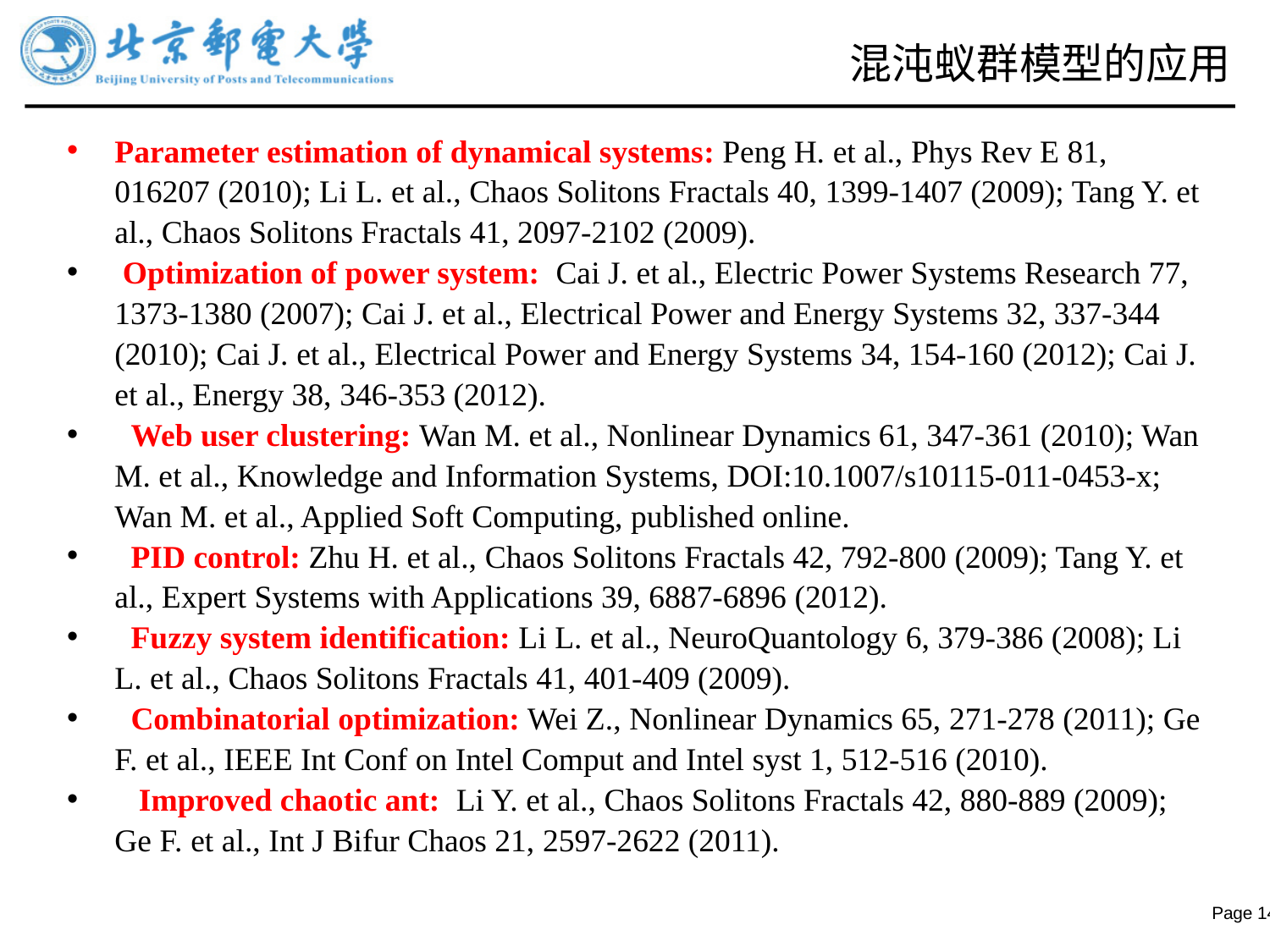

# 混沌蚁群模型的应用
Parameter estimation of dynamical systems: Peng H. et al., Phys Rev E 81, 016207 (2010); Li L. et al., Chaos Solitons Fractals 40, 1399-1407 (2009); Tang Y. et al., Chaos Solitons Fractals 41, 2097-2102 (2009).
 Optimization of power system:  Cai J. et al., Electric Power Systems Research 77, 1373-1380 (2007); Cai J. et al., Electrical Power and Energy Systems 32, 337-344 (2010); Cai J. et al., Electrical Power and Energy Systems 34, 154-160 (2012); Cai J. et al., Energy 38, 346-353 (2012).
  Web user clustering: Wan M. et al., Nonlinear Dynamics 61, 347-361 (2010); Wan M. et al., Knowledge and Information Systems, DOI:10.1007/s10115-011-0453-x; Wan M. et al., Applied Soft Computing, published online.
  PID control: Zhu H. et al., Chaos Solitons Fractals 42, 792-800 (2009); Tang Y. et al., Expert Systems with Applications 39, 6887-6896 (2012).
  Fuzzy system identification: Li L. et al., NeuroQuantology 6, 379-386 (2008); Li L. et al., Chaos Solitons Fractals 41, 401-409 (2009).
  Combinatorial optimization: Wei Z., Nonlinear Dynamics 65, 271-278 (2011); Ge F. et al., IEEE Int Conf on Intel Comput and Intel syst 1, 512-516 (2010).
   Improved chaotic ant:  Li Y. et al., Chaos Solitons Fractals 42, 880-889 (2009); Ge F. et al., Int J Bifur Chaos 21, 2597-2622 (2011).